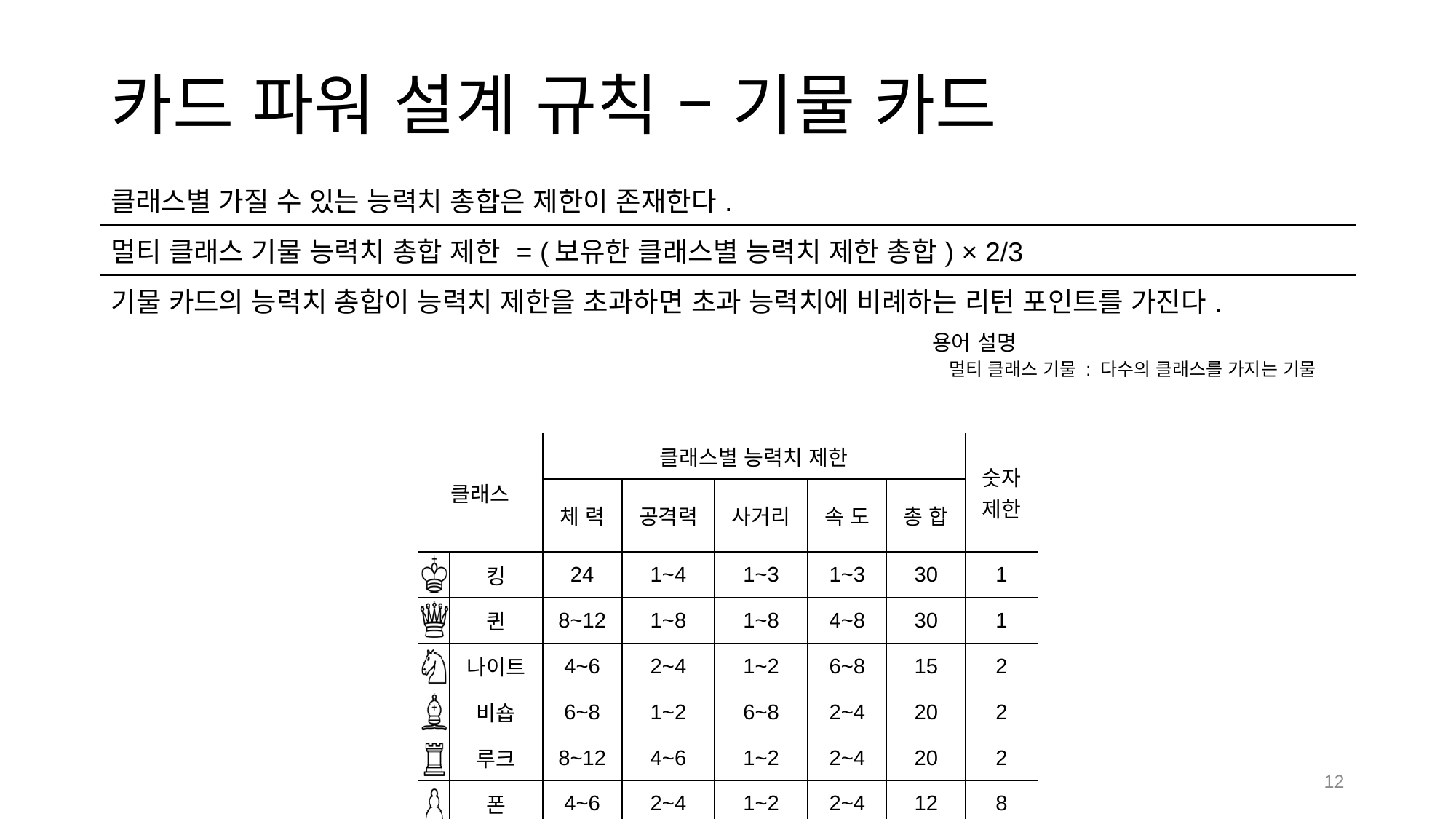

# 카드 파워 설계 규칙 – 기물 카드
| 클래스별 가질 수 있는 능력치 총합은 제한이 존재한다. |
| --- |
| 멀티 클래스 기물 능력치 총합 제한 = (보유한 클래스별 능력치 제한 총합) × 2/3 |
| 기물 카드의 능력치 총합이 능력치 제한을 초과하면 초과 능력치에 비례하는 리턴 포인트를 가진다. |
용어 설명
  멀티 클래스 기물 : 다수의 클래스를 가지는 기물
| 클래스 |  | 클래스별 능력치 제한 |  |  |  |  | 숫자 제한 |
| --- | --- | --- | --- | --- | --- | --- | --- |
|  |  | 체 력 | 공격력 | 사거리 | 속 도 | 총 합 |  |
|  | 킹 | 24 | 1~4 | 1~3 | 1~3 | 30 | 1 |
|  | 퀸 | 8~12 | 1~8 | 1~8 | 4~8 | 30 | 1 |
|  | 나이트 | 4~6 | 2~4 | 1~2 | 6~8 | 15 | 2 |
|  | 비숍 | 6~8 | 1~2 | 6~8 | 2~4 | 20 | 2 |
|  | 루크 | 8~12 | 4~6 | 1~2 | 2~4 | 20 | 2 |
|  | 폰 | 4~6 | 2~4 | 1~2 | 2~4 | 12 | 8 |
12